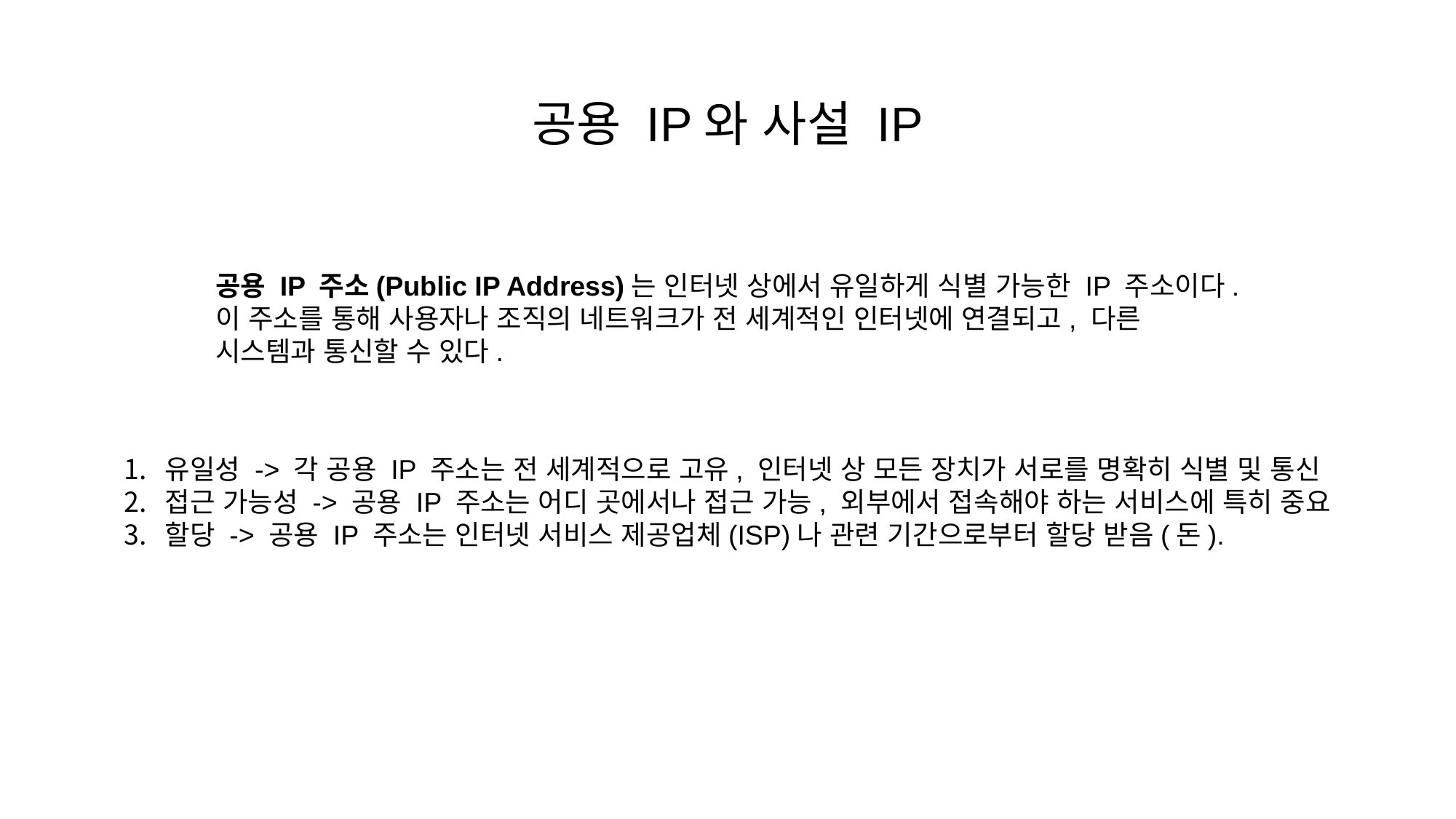

공용 IP와 사설 IP
공용 IP 주소(Public IP Address)는 인터넷 상에서 유일하게 식별 가능한 IP 주소이다.
이 주소를 통해 사용자나 조직의 네트워크가 전 세계적인 인터넷에 연결되고, 다른
시스템과 통신할 수 있다.
유일성 -> 각 공용 IP 주소는 전 세계적으로 고유, 인터넷 상 모든 장치가 서로를 명확히 식별 및 통신
접근 가능성 -> 공용 IP 주소는 어디 곳에서나 접근 가능, 외부에서 접속해야 하는 서비스에 특히 중요
할당 -> 공용 IP 주소는 인터넷 서비스 제공업체(ISP)나 관련 기간으로부터 할당 받음(돈).